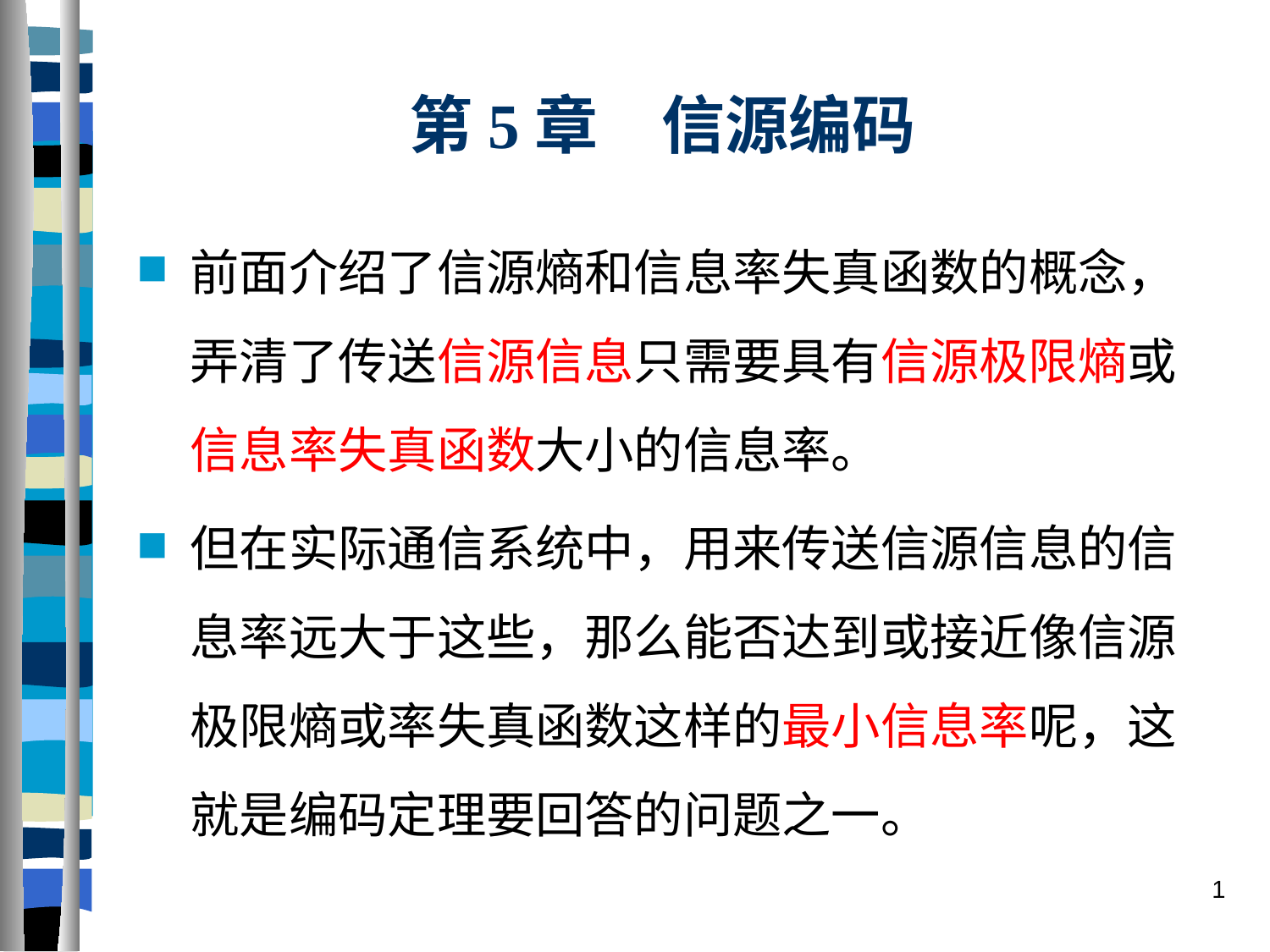

第5章　信源编码
前面介绍了信源熵和信息率失真函数的概念，弄清了传送信源信息只需要具有信源极限熵或信息率失真函数大小的信息率。
但在实际通信系统中，用来传送信源信息的信息率远大于这些，那么能否达到或接近像信源极限熵或率失真函数这样的最小信息率呢，这就是编码定理要回答的问题之一。
1